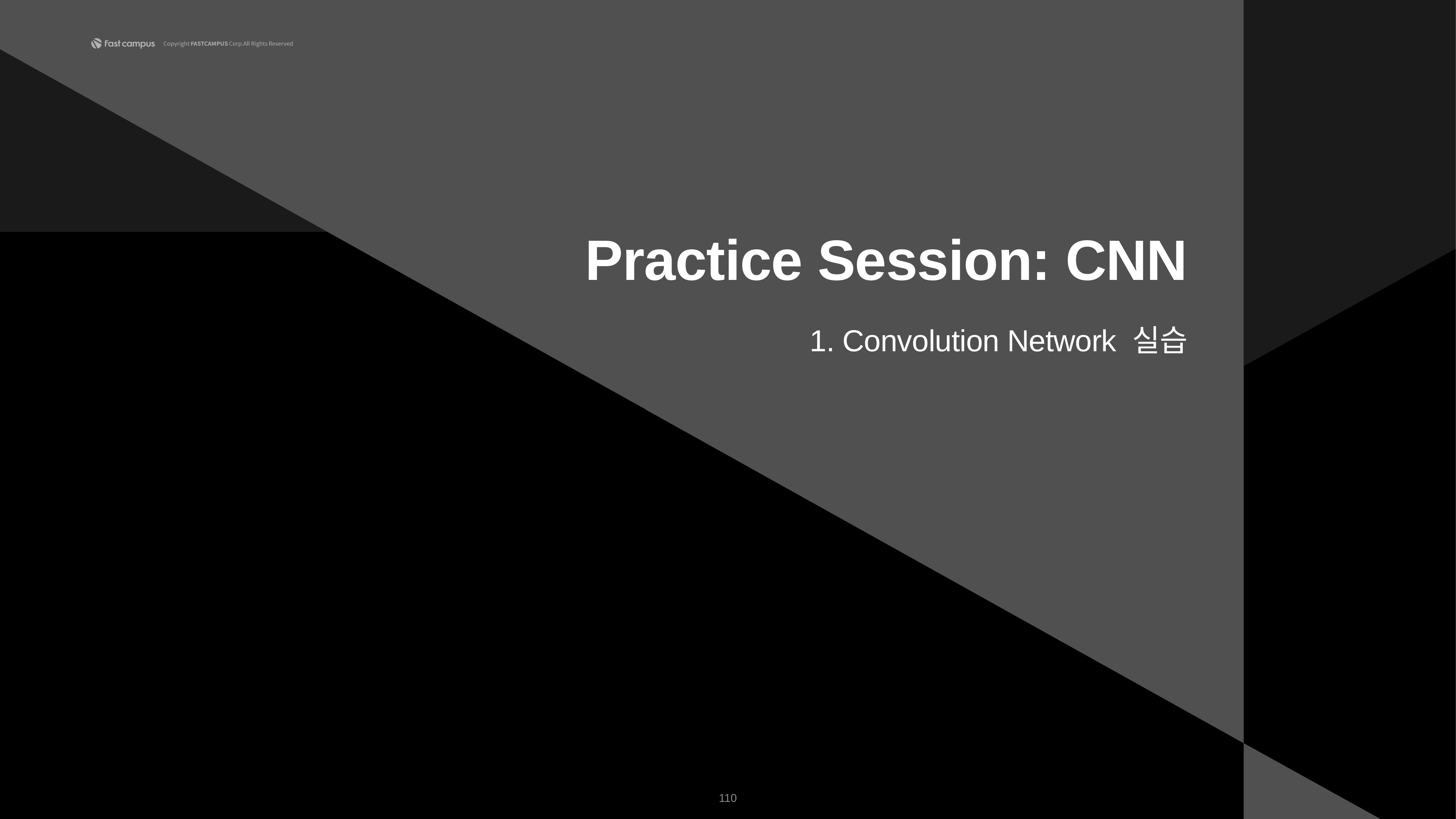

Practice Session: CNN

1. Convolution Network 실습
110